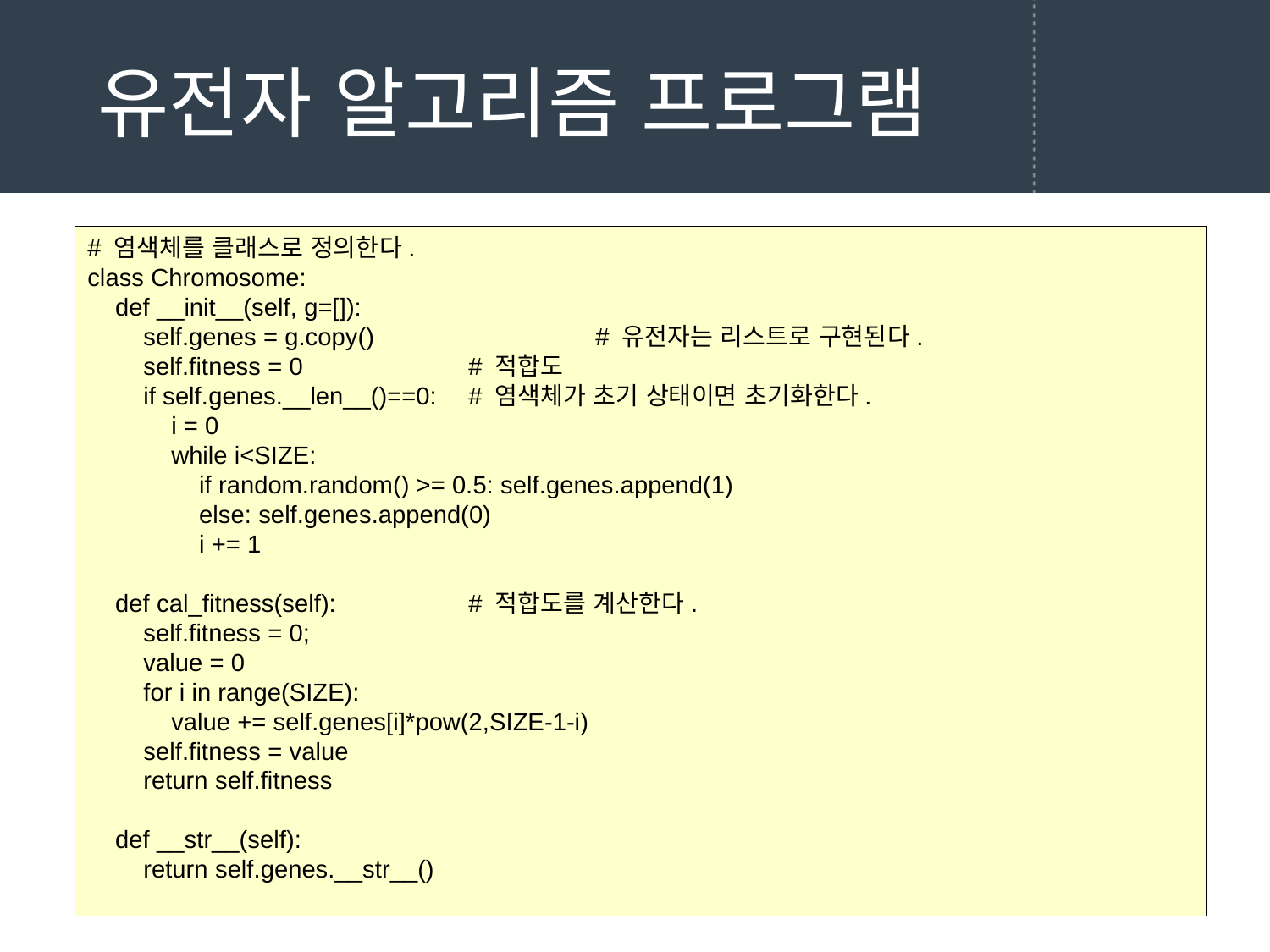

# 유전자 알고리즘 프로그램
# 염색체를 클래스로 정의한다.
class Chromosome:
    def __init__(self, g=[]):
        self.genes = g.copy()		# 유전자는 리스트로 구현된다.
        self.fitness = 0		# 적합도
        if self.genes.__len__()==0:	# 염색체가 초기 상태이면 초기화한다.
            i = 0
            while i<SIZE:
                if random.random() >= 0.5: self.genes.append(1)
                else: self.genes.append(0)
                i += 1

    def cal_fitness(self):		# 적합도를 계산한다.
        self.fitness = 0;
        value = 0
        for i in range(SIZE):
            value += self.genes[i]*pow(2,SIZE-1-i)
        self.fitness = value
        return self.fitness

    def __str__(self):
        return self.genes.__str__()